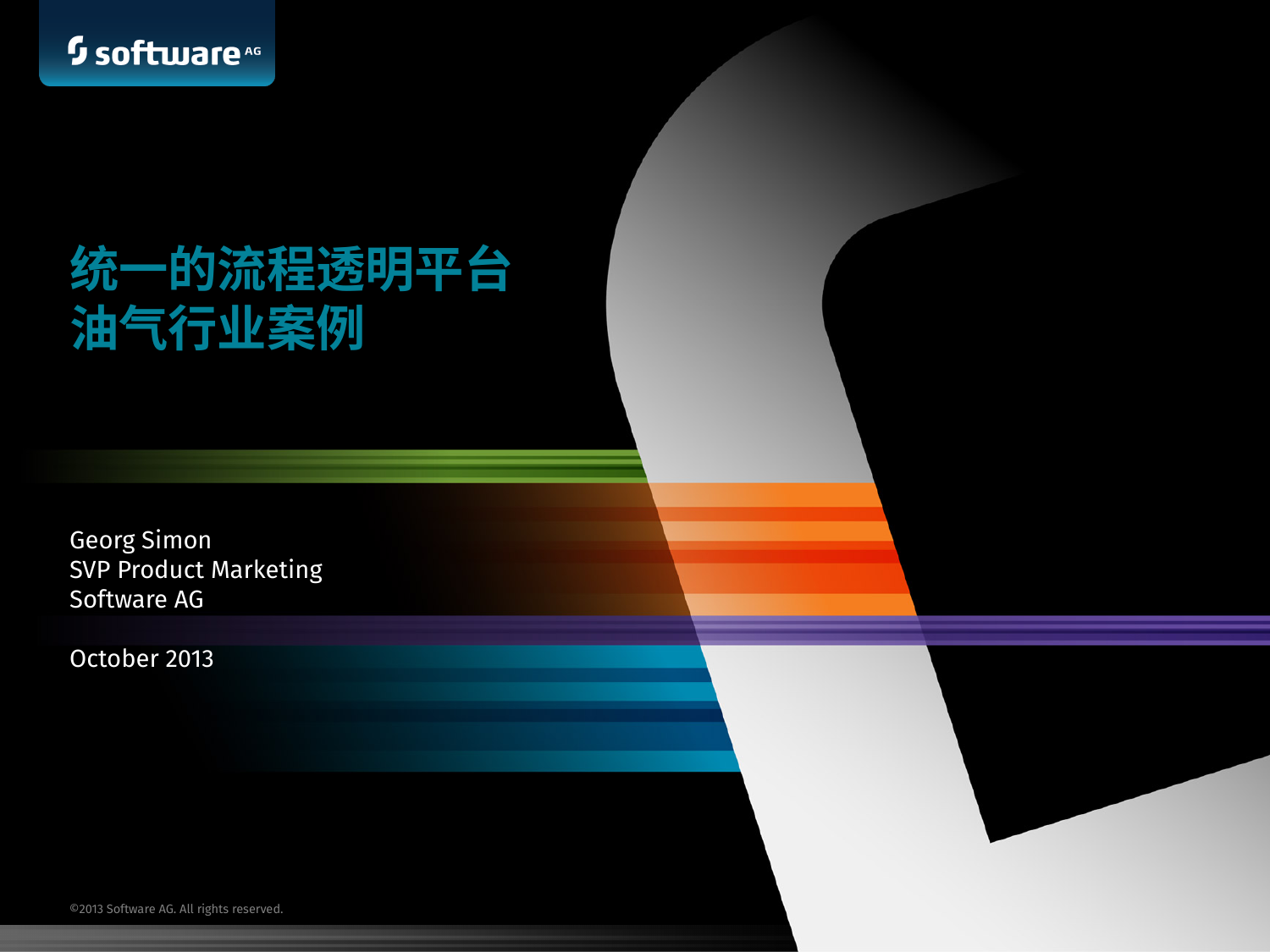

# 统一的流程透明平台 油气行业案例
Georg Simon
SVP Product Marketing
Software AG

October 2013